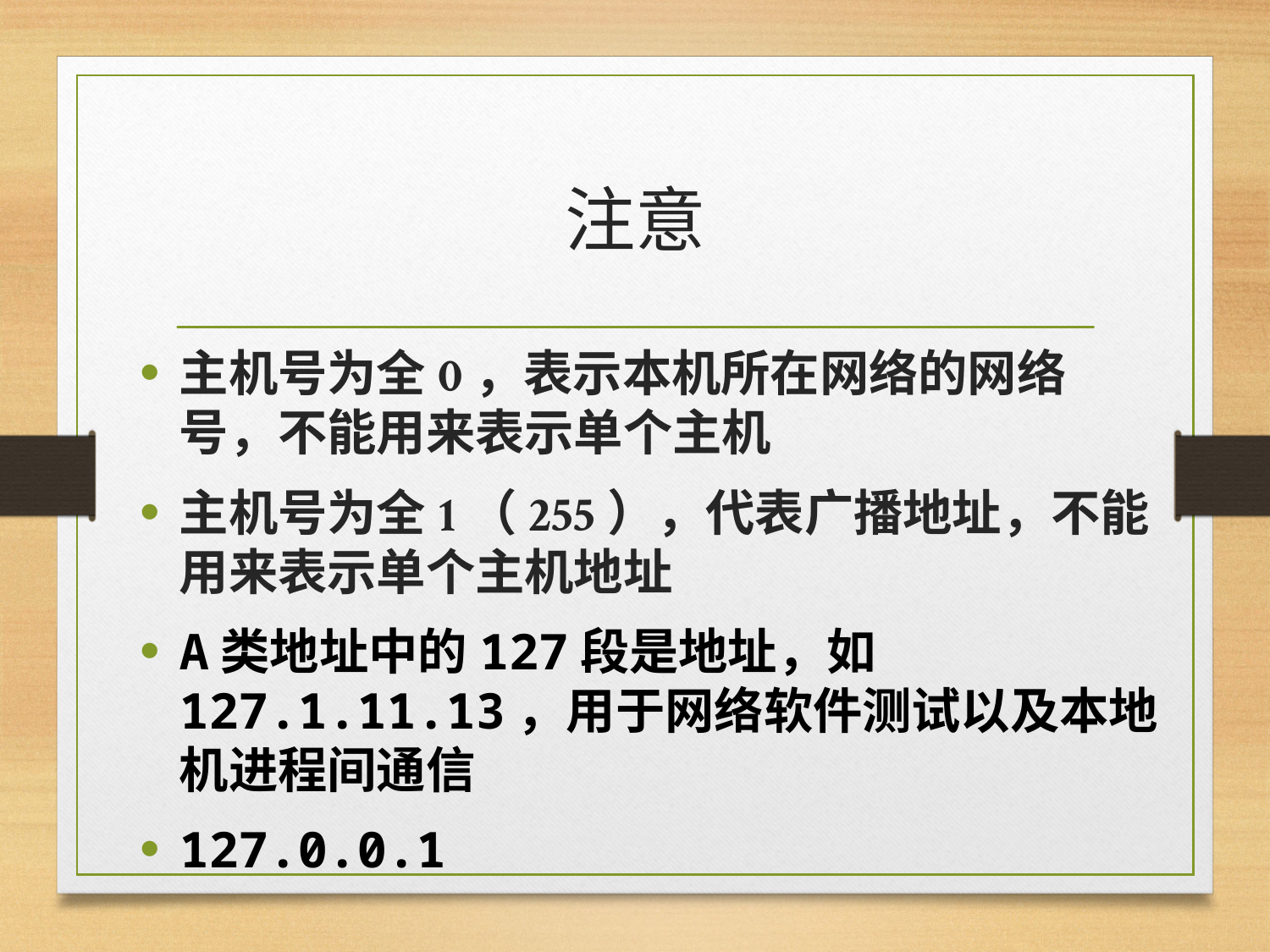

# 注意
主机号为全0，表示本机所在网络的网络号，不能用来表示单个主机
主机号为全1（255），代表广播地址，不能用来表示单个主机地址
A类地址中的127段是地址，如127.1.11.13，用于网络软件测试以及本地机进程间通信
127.0.0.1